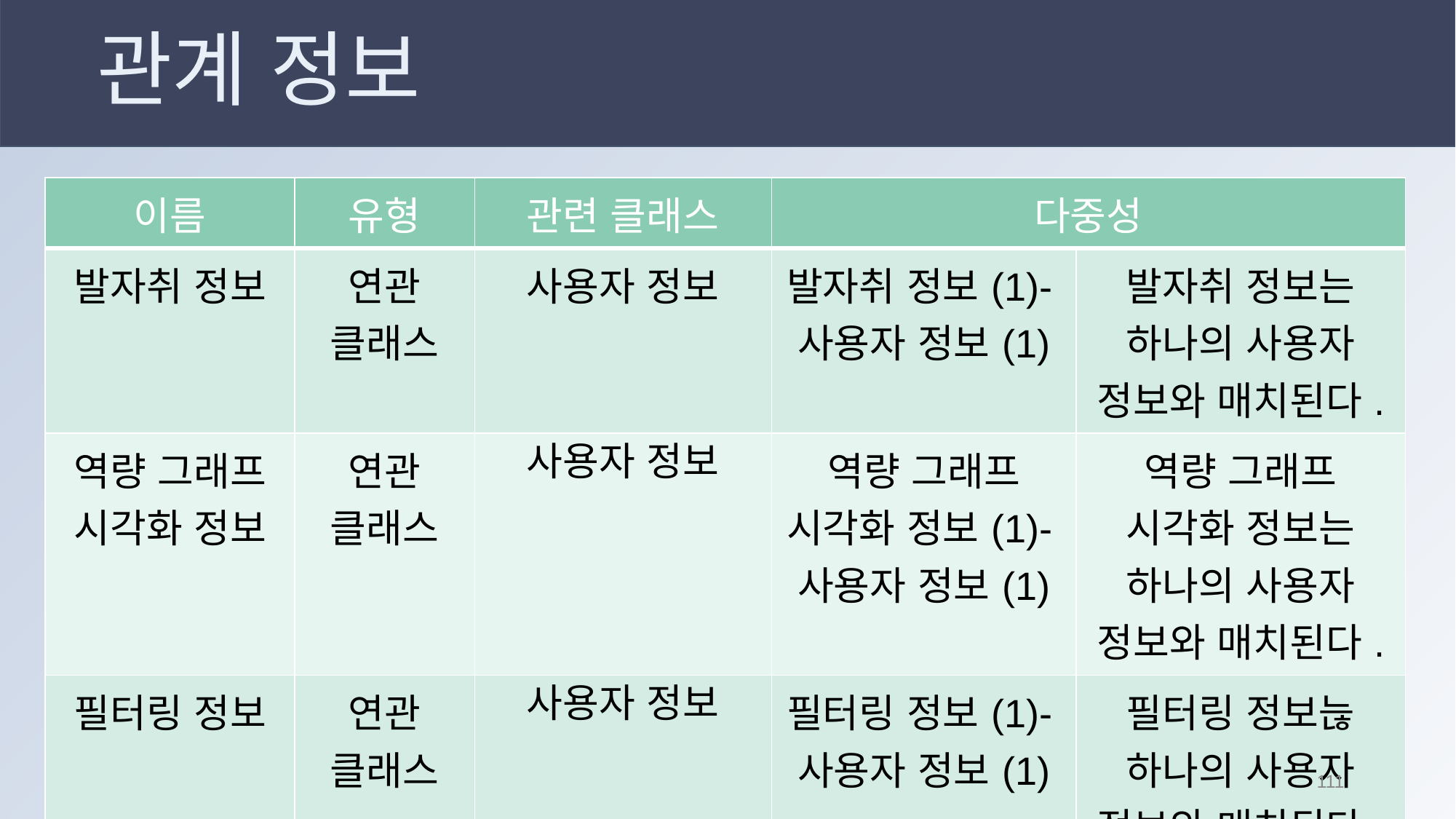

# 관계 정보

| 이름 | 유형 | 관련 클래스 | 다중성 |  |
| --- | --- | --- | --- | --- |
| 발자취 정보 | 연관 클래스 | 사용자 정보 | 발자취 정보(1)-사용자 정보(1) | 발자취 정보는 하나의 사용자 정보와 매치된다. |
| 역량 그래프 시각화 정보 | 연관 클래스 | 사용자 정보 | 역량 그래프 시각화 정보(1)-사용자 정보(1) | 역량 그래프 시각화 정보는 하나의 사용자 정보와 매치된다. |
| 필터링 정보 | 연관 클래스 | 사용자 정보 | 필터링 정보(1)-사용자 정보(1) | 필터링 정보늖 하나의 사용자 정보와 매치된다. |
111